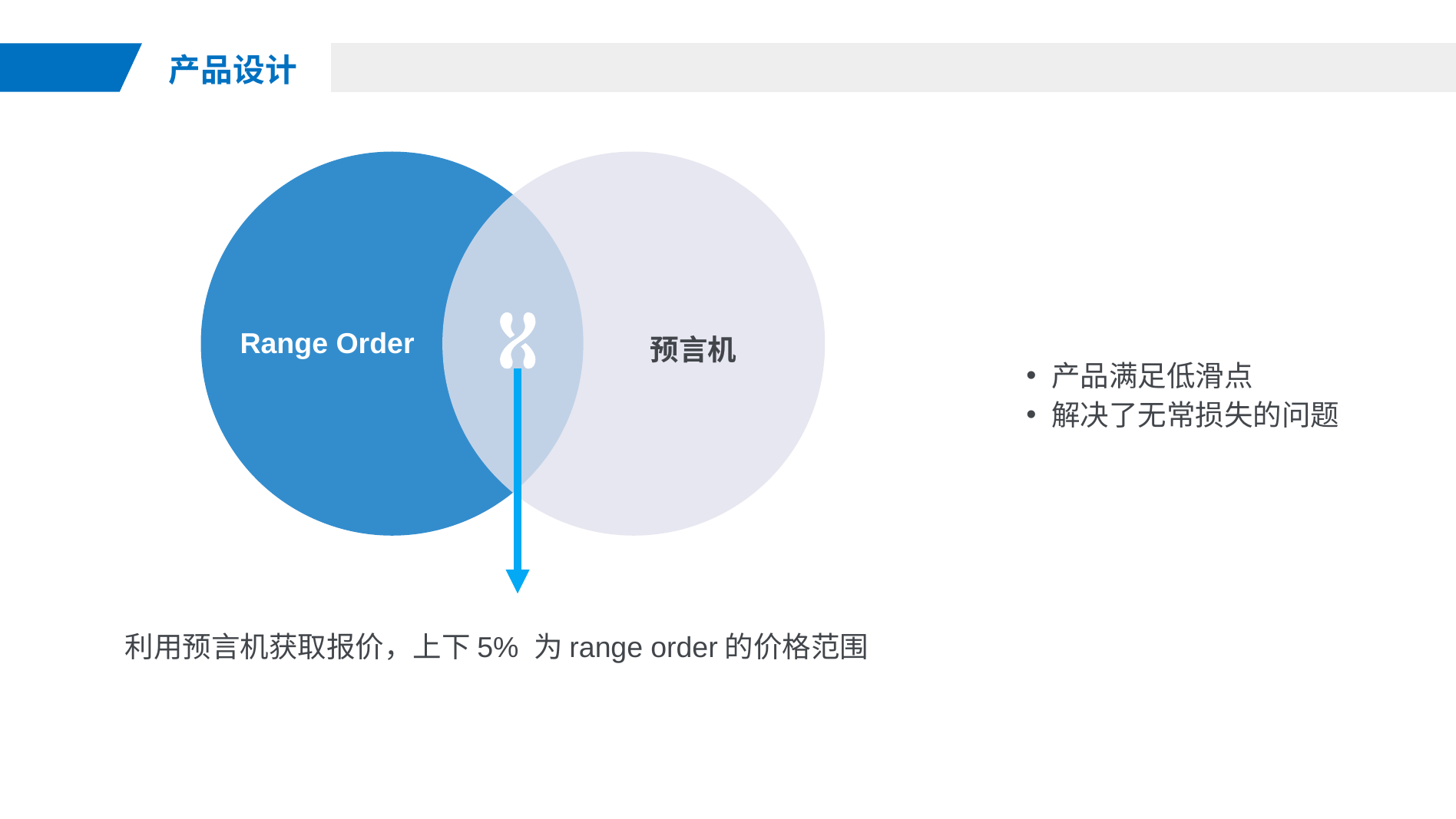

产品设计

Range Order
预言机
产品满足低滑点
解决了无常损失的问题
利用预言机获取报价，上下5% 为range order的价格范围